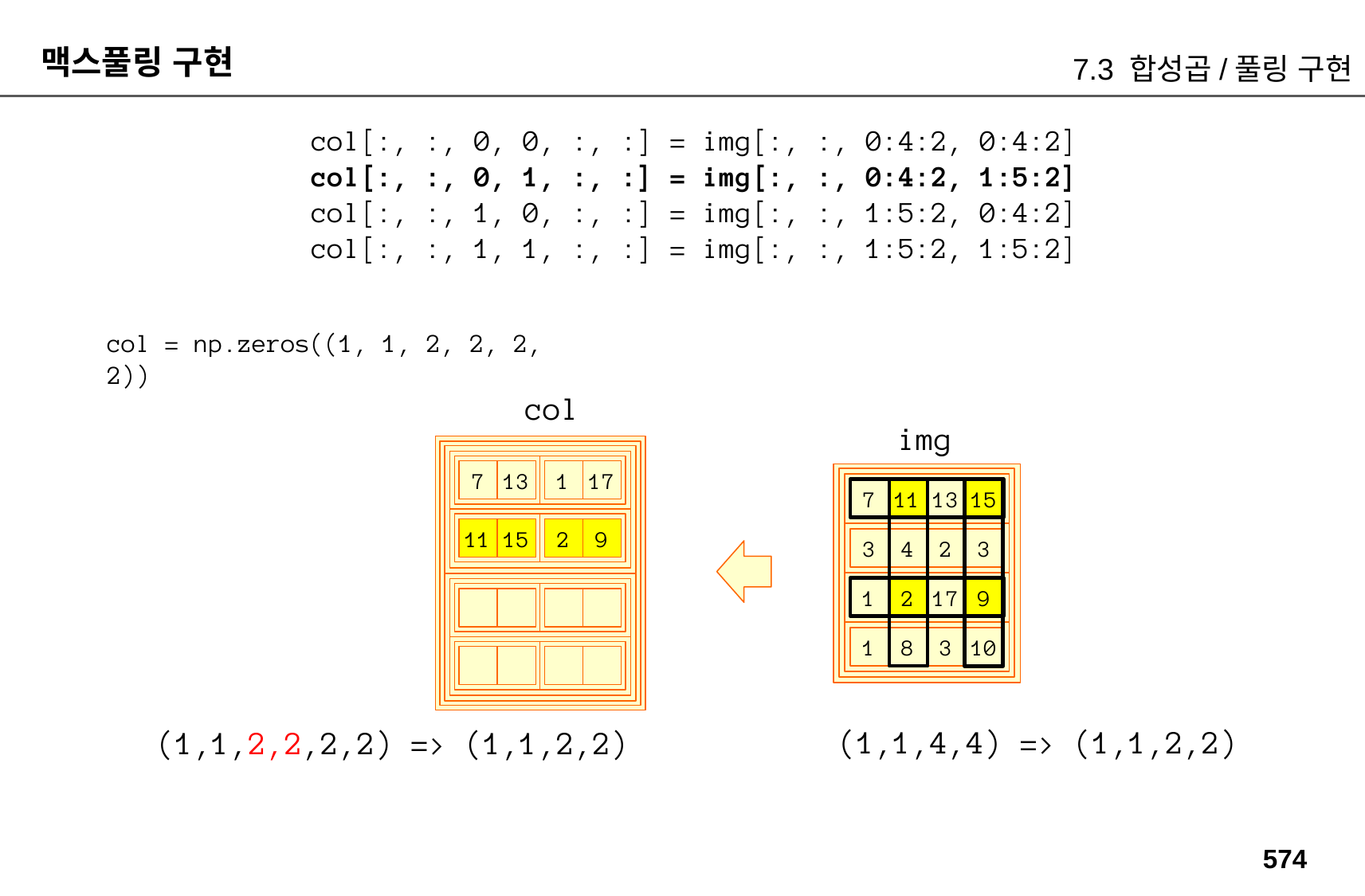

맥스풀링 구현
7.3 합성곱/풀링 구현
col[:, :, 0, 0, :, :] = img[:, :, 0:4:2, 0:4:2]
col[:, :, 0, 1, :, :] = img[:, :, 0:4:2, 1:5:2]
col[:, :, 1, 0, :, :] = img[:, :, 1:5:2, 0:4:2]
col[:, :, 1, 1, :, :] = img[:, :, 1:5:2, 1:5:2]
col = np.zeros((1, 1, 2, 2, 2, 2))
col
img

1
17
7
13

7
11
13
15

2
9
11
15

3
4
2
3

1
2
17
9

1
8
3
10

(1,1,4,4) => (1,1,2,2)
(1,1,2,2,2,2) => (1,1,2,2)